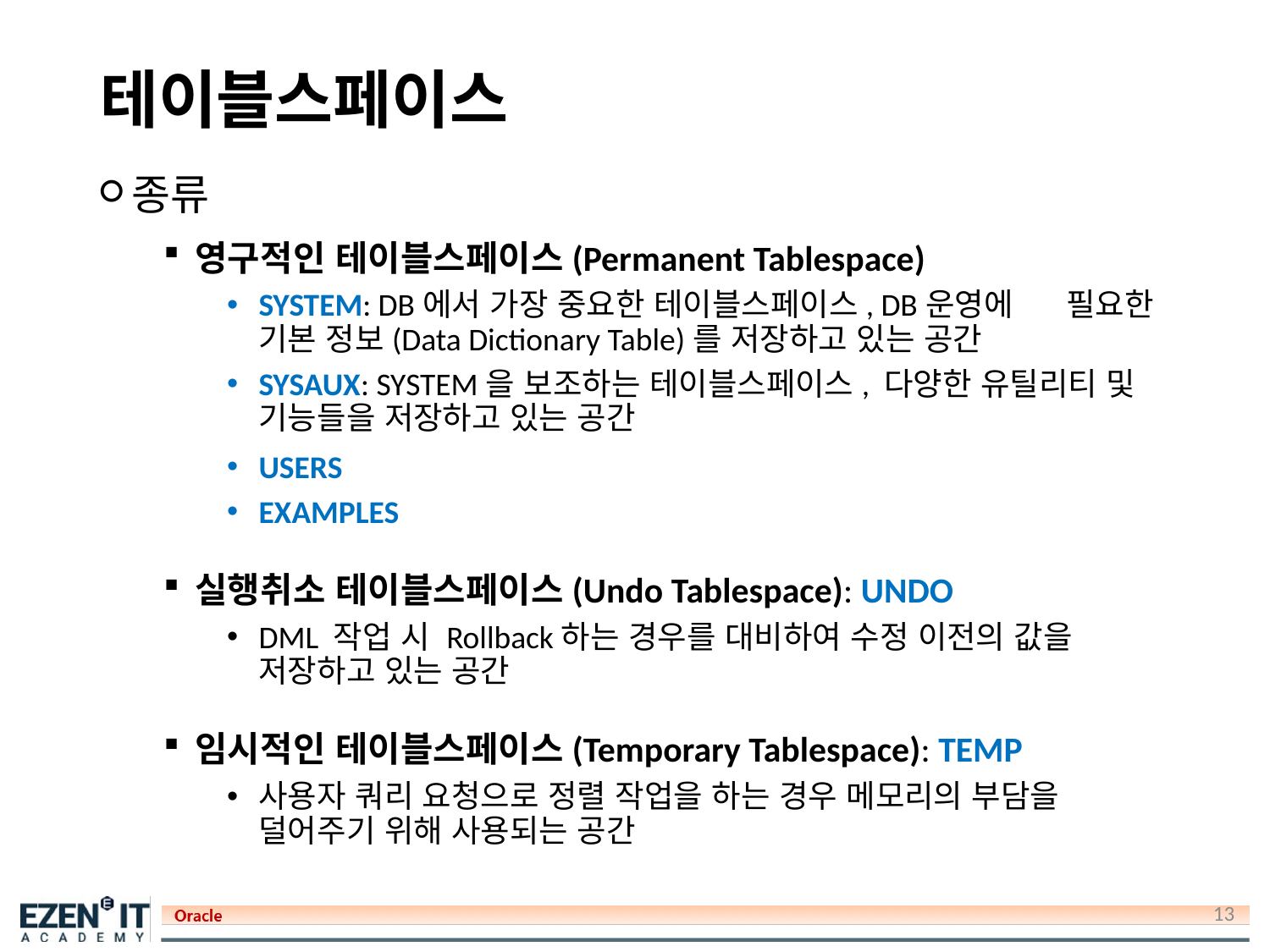

# 테이블스페이스
종류
영구적인 테이블스페이스(Permanent Tablespace)
SYSTEM: DB에서 가장 중요한 테이블스페이스, DB운영에      필요한 기본 정보(Data Dictionary Table)를 저장하고 있는 공간
SYSAUX: SYSTEM을 보조하는 테이블스페이스, 다양한 유틸리티 및 기능들을 저장하고 있는 공간
USERS
EXAMPLES
실행취소 테이블스페이스(Undo Tablespace): UNDO
DML 작업 시 Rollback하는 경우를 대비하여 수정 이전의 값을 저장하고 있는 공간
임시적인 테이블스페이스(Temporary Tablespace): TEMP
사용자 쿼리 요청으로 정렬 작업을 하는 경우 메모리의 부담을 덜어주기 위해 사용되는 공간
13